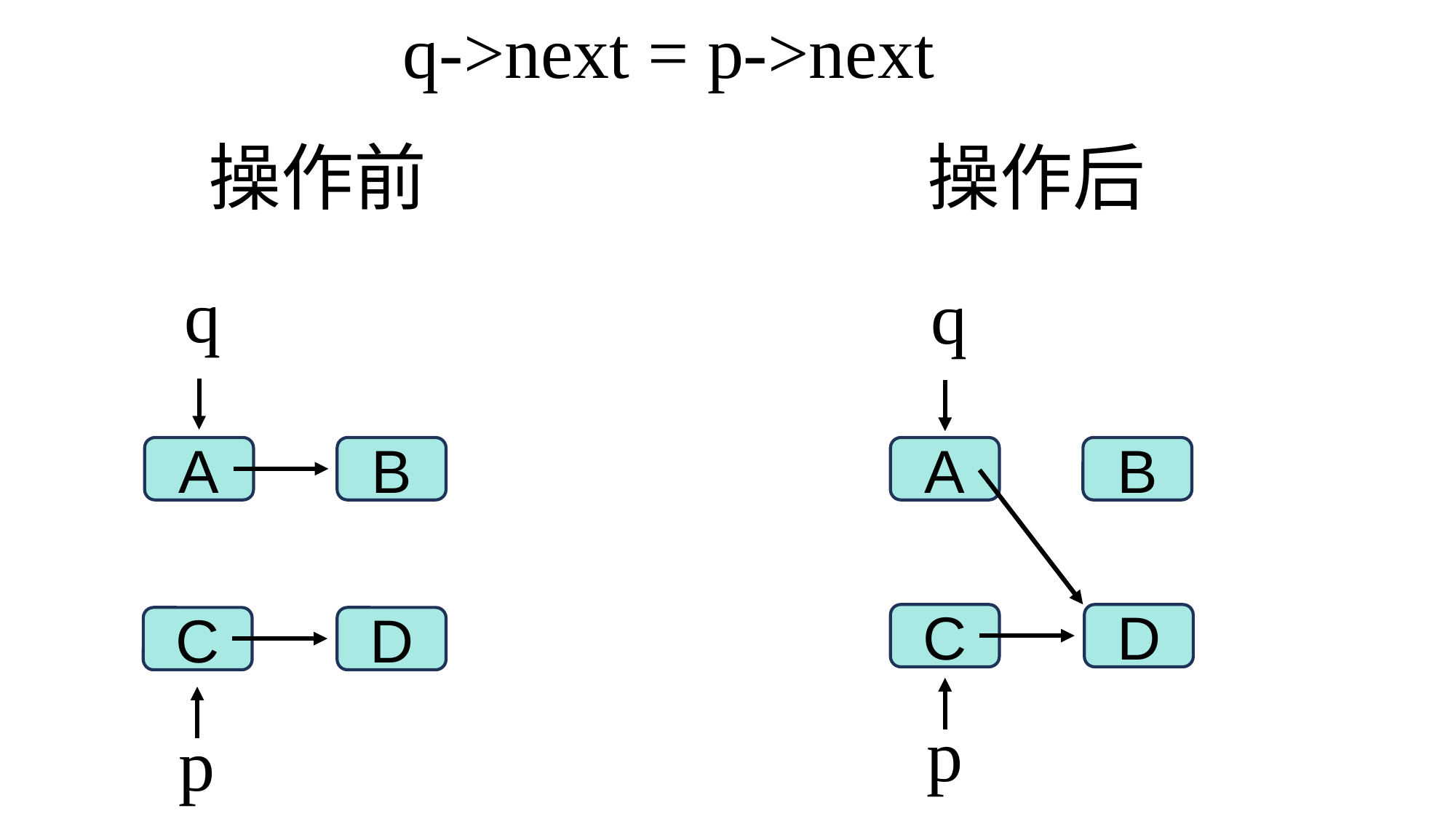

q->next = p->next
下面是一些常见操作的可视化
操作前
操作后
q
q
A
B
A
B
C
D
C
D
p
p